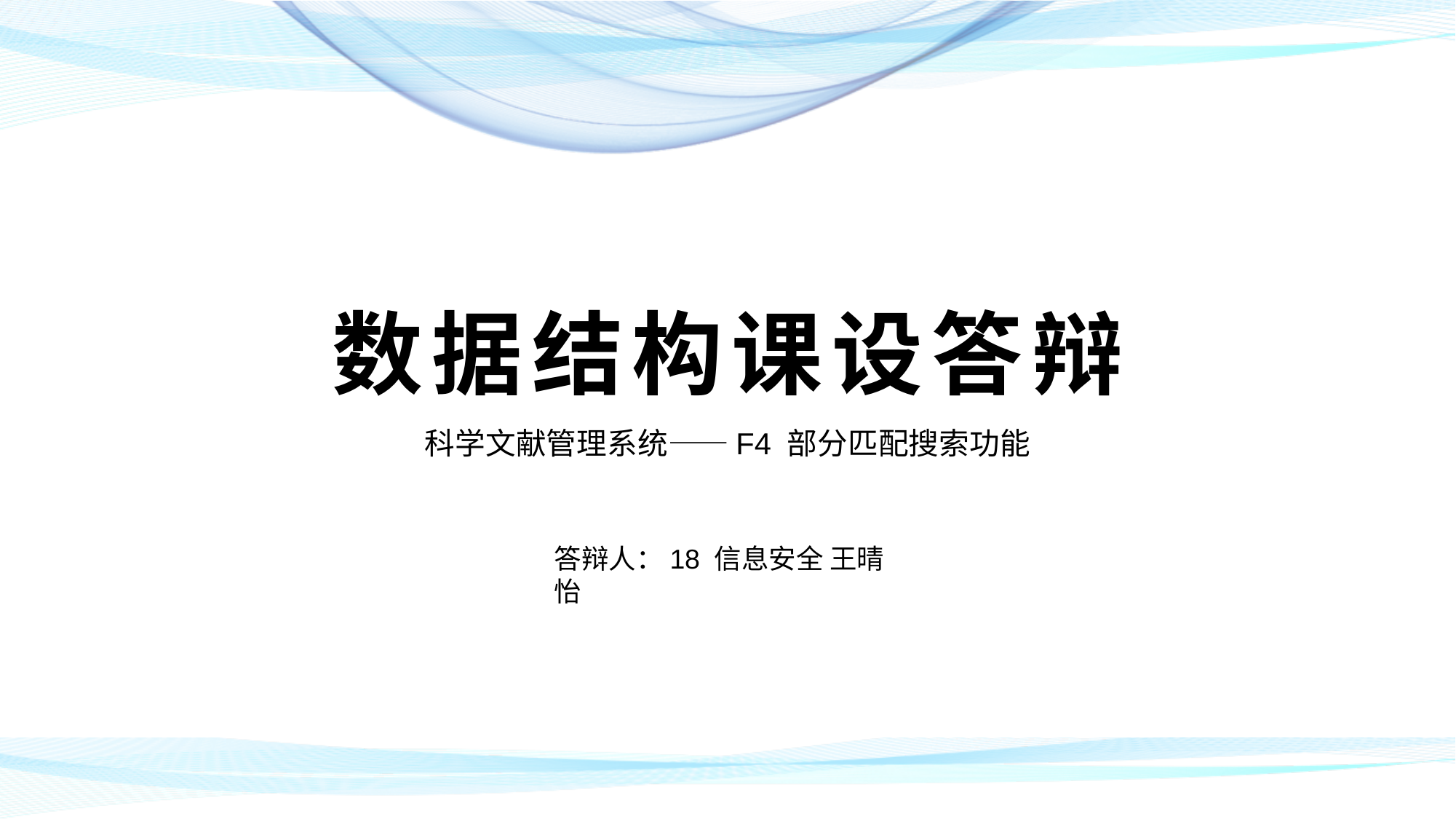

# 数据结构课设答辩
科学文献管理系统——F4 部分匹配搜索功能
答辩人：18 信息安全 王晴怡